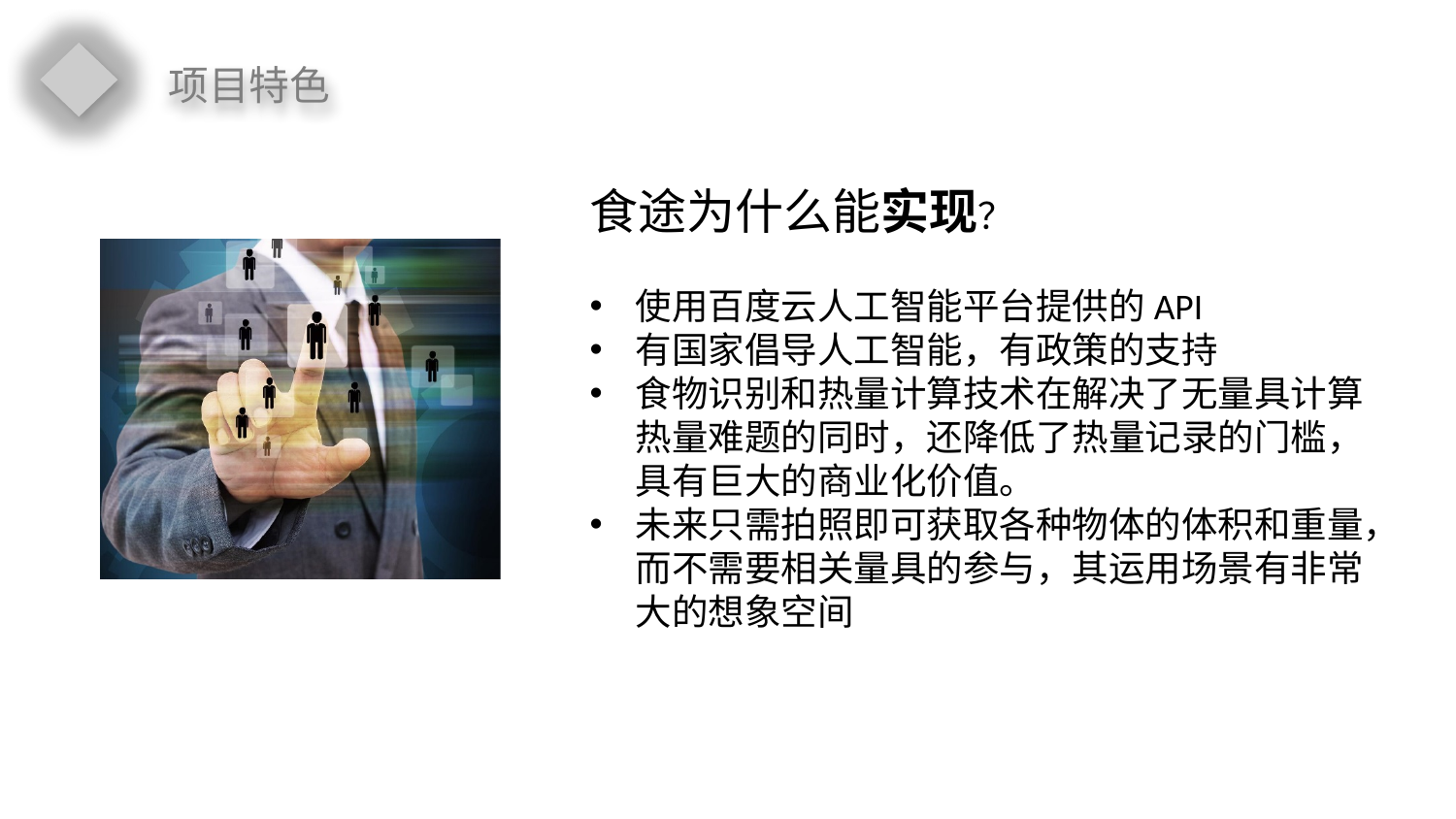

项目特色
食途为什么能实现？

使用百度云人工智能平台提供的API
有国家倡导人工智能，有政策的支持
食物识别和热量计算技术在解决了无量具计算热量难题的同时，还降低了热量记录的门槛，具有巨大的商业化价值。
未来只需拍照即可获取各种物体的体积和重量，而不需要相关量具的参与，其运用场景有非常大的想象空间